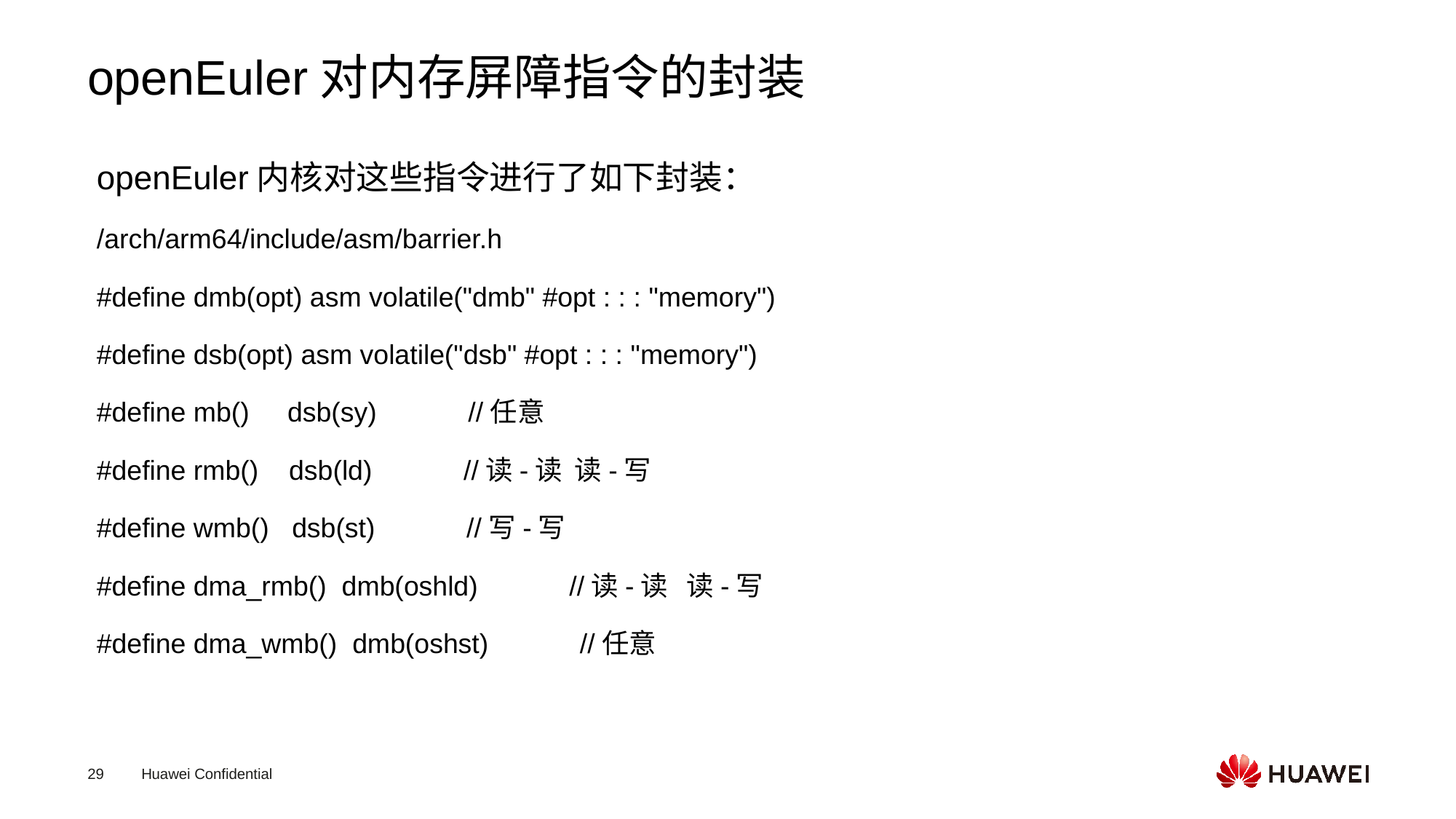

# openEuler对内存屏障指令的封装
openEuler内核对这些指令进行了如下封装：
/arch/arm64/include/asm/barrier.h
#define dmb(opt) asm volatile("dmb" #opt : : : "memory")
#define dsb(opt) asm volatile("dsb" #opt : : : "memory")
#define mb()     dsb(sy)            //任意
#define rmb()    dsb(ld)            //读-读  读-写
#define wmb()   dsb(st)            //写-写
#define dma_rmb()  dmb(oshld)            //读-读   读-写
#define dma_wmb()  dmb(oshst)            //任意